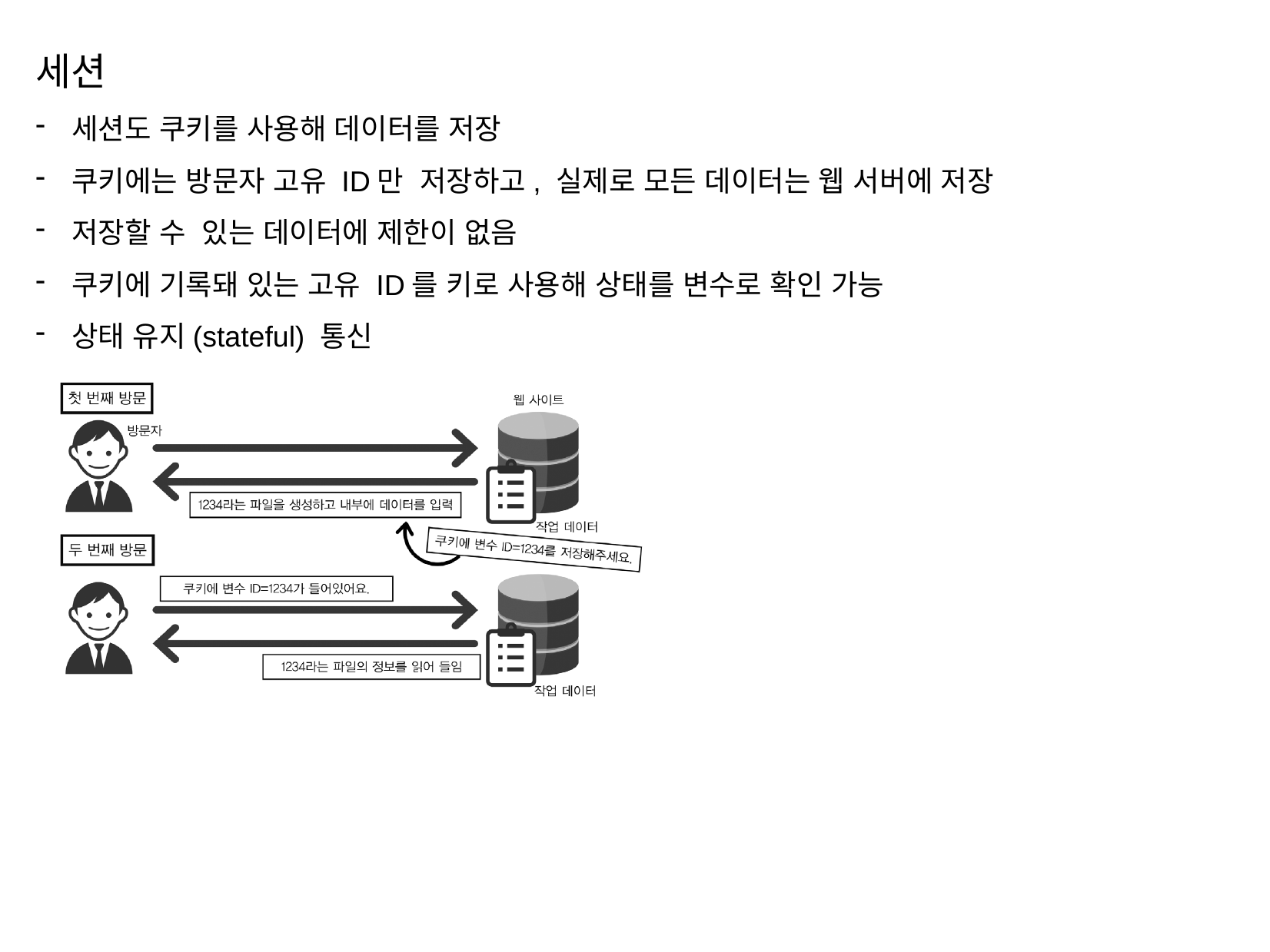

세션
세션도 쿠키를 사용해 데이터를 저장
쿠키에는 방문자 고유 ID만  저장하고, 실제로 모든 데이터는 웹 서버에 저장
저장할 수  있는 데이터에 제한이 없음
쿠키에 기록돼 있는 고유 ID를 키로 사용해 상태를 변수로 확인 가능
상태 유지(stateful) 통신